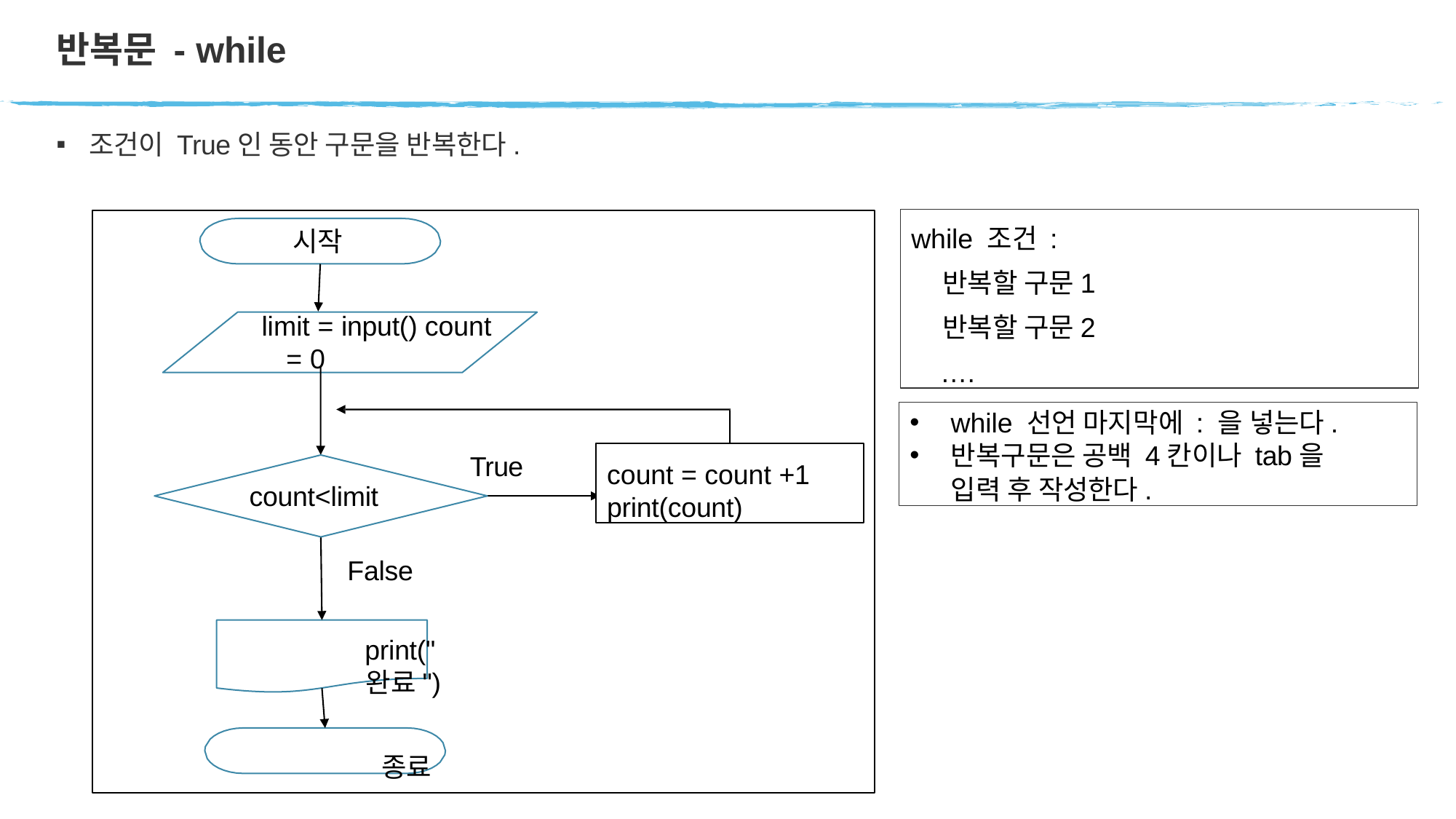

# 반복문 - while
조건이 True인 동안 구문을 반복한다.

while 조건 :
    반복할 구문1
    반복할 구문2
    ….

시작

limit = input() count = 0
while 선언 마지막에 : 을 넣는다.
반복구문은 공백 4칸이나 tab을
입력 후 작성한다.

count = count +1
print(count)
True

count<limit
False
print("완료")

종료